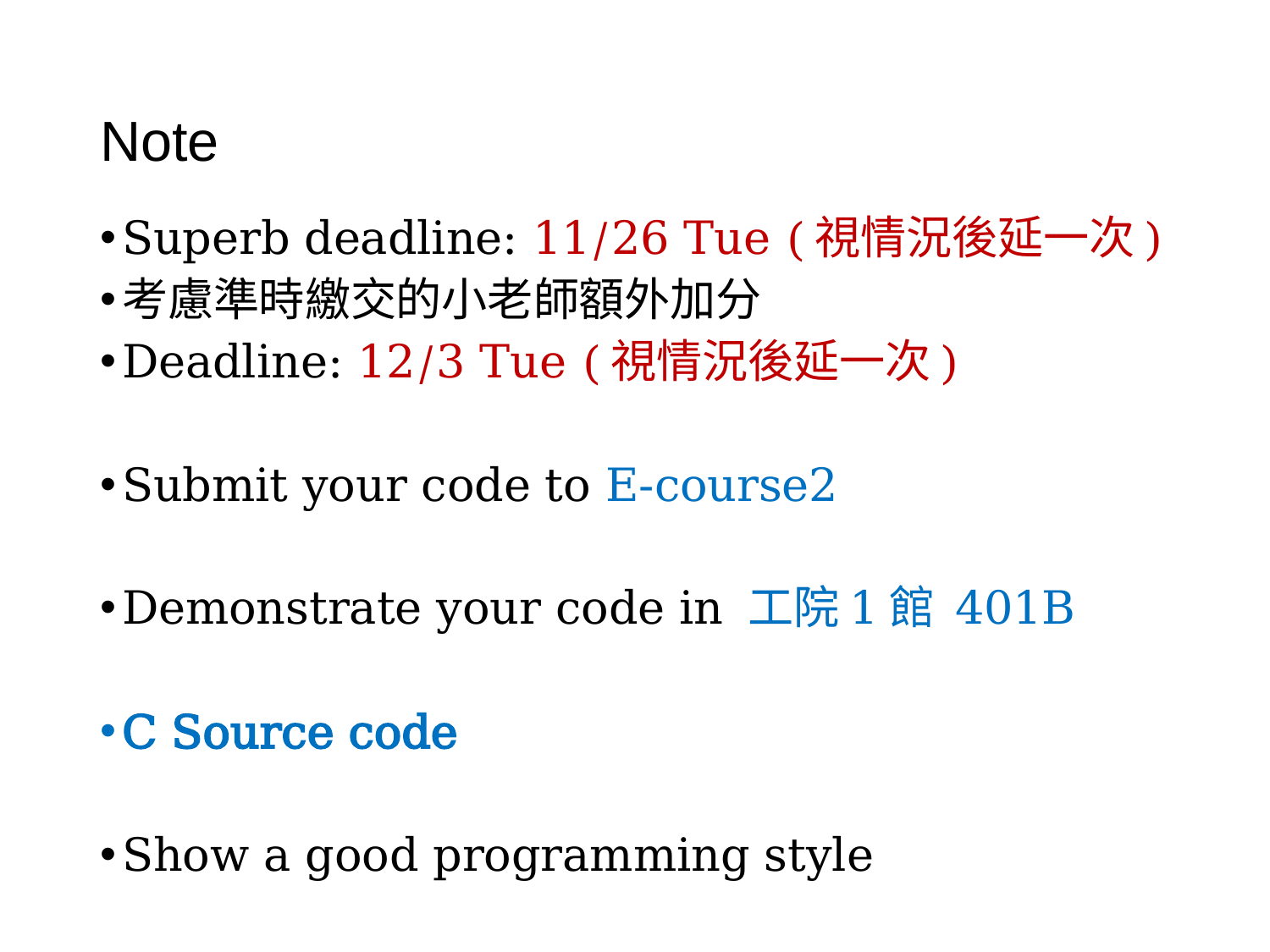

# Note
Superb deadline: 11/26 Tue (視情況後延一次)
考慮準時繳交的小老師額外加分
Deadline: 12/3 Tue (視情況後延一次)

Submit your code to E-course2

Demonstrate your code in 工院1館 401B

C Source code

Show a good programming style